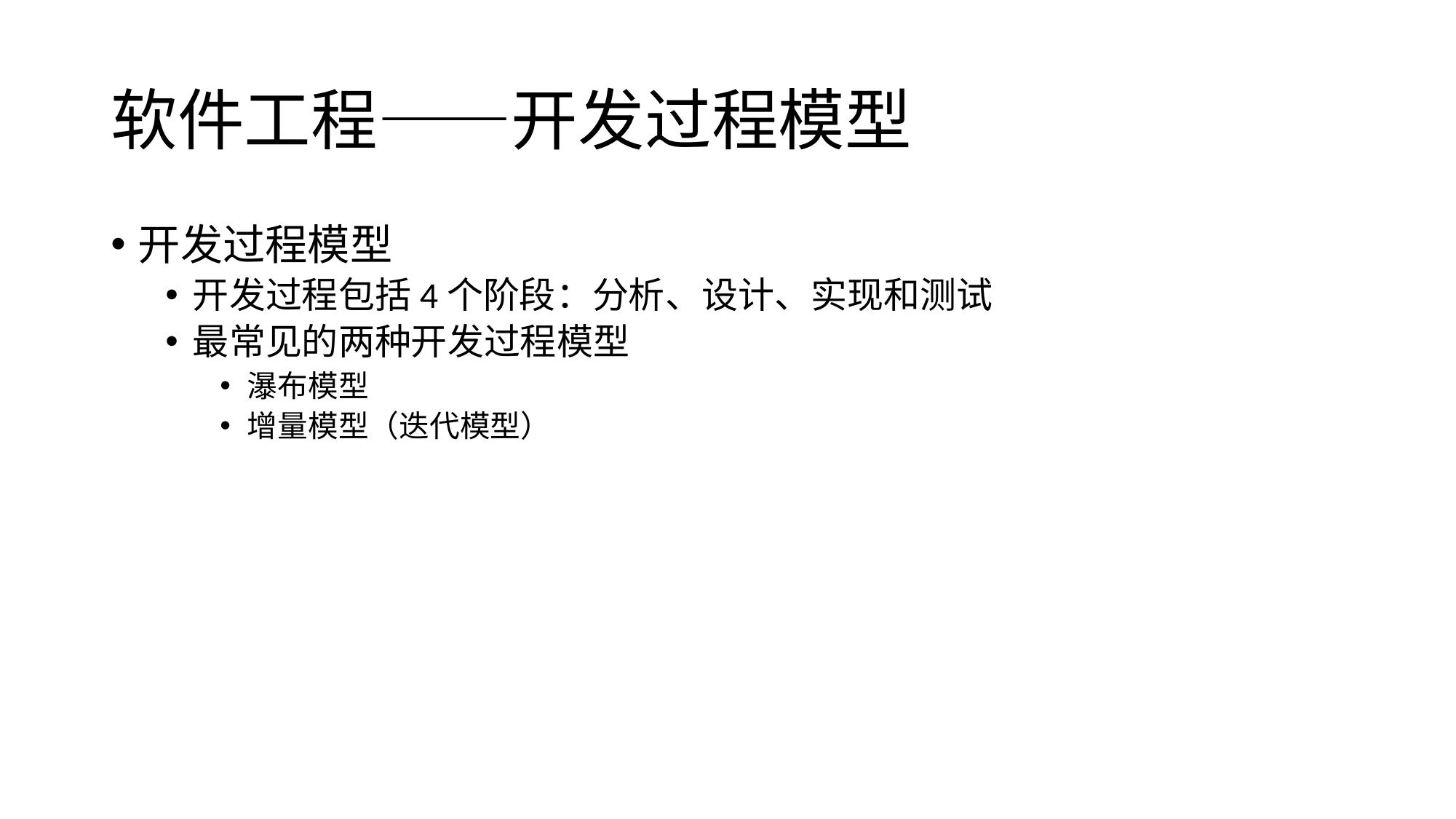

# 软件工程——开发过程模型
开发过程模型
开发过程包括4个阶段：分析、设计、实现和测试
最常见的两种开发过程模型
瀑布模型
增量模型（迭代模型）